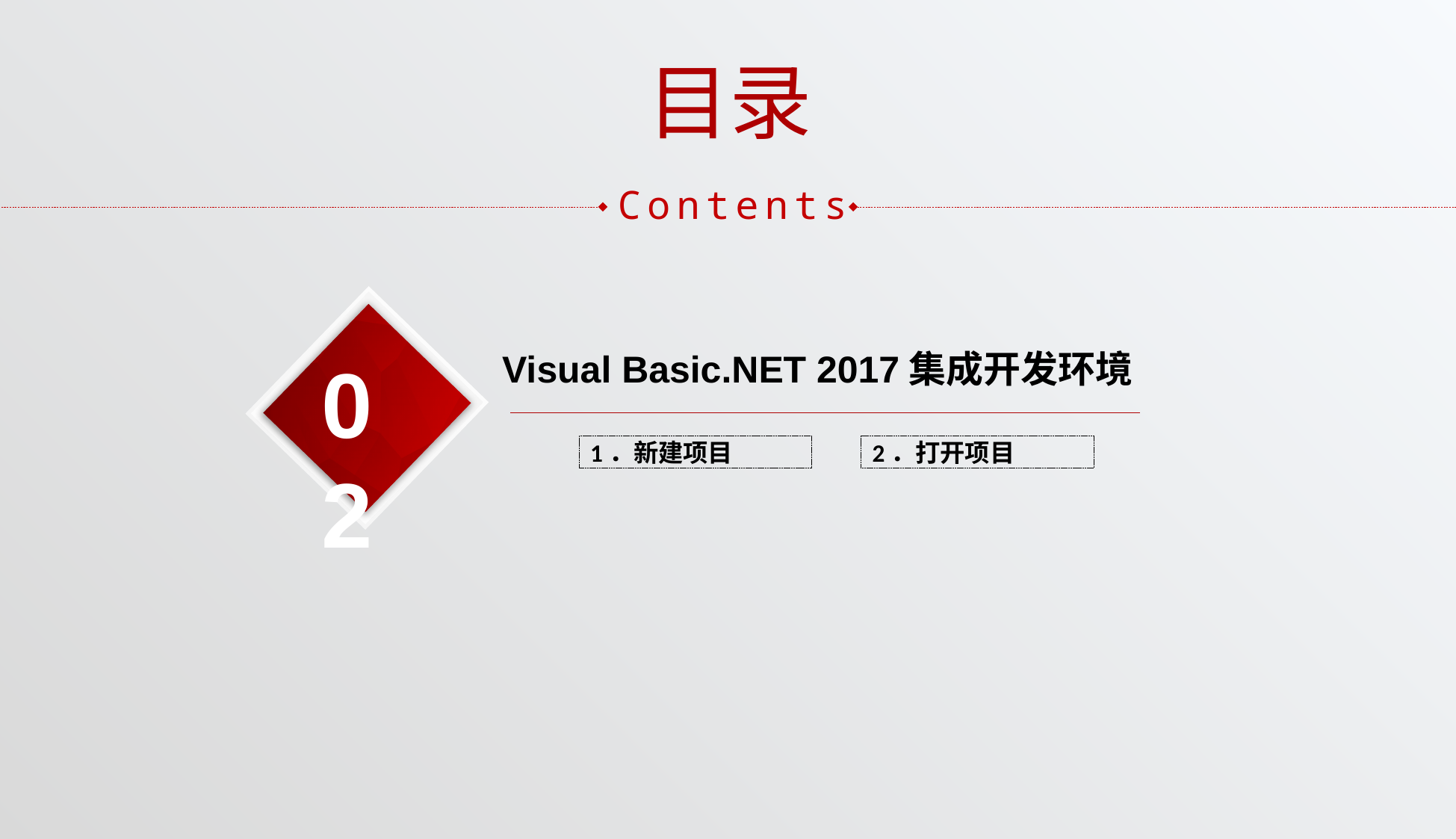

目录
Contents

Visual Basic.NET 2017集成开发环境
02
1．新建项目
2．打开项目